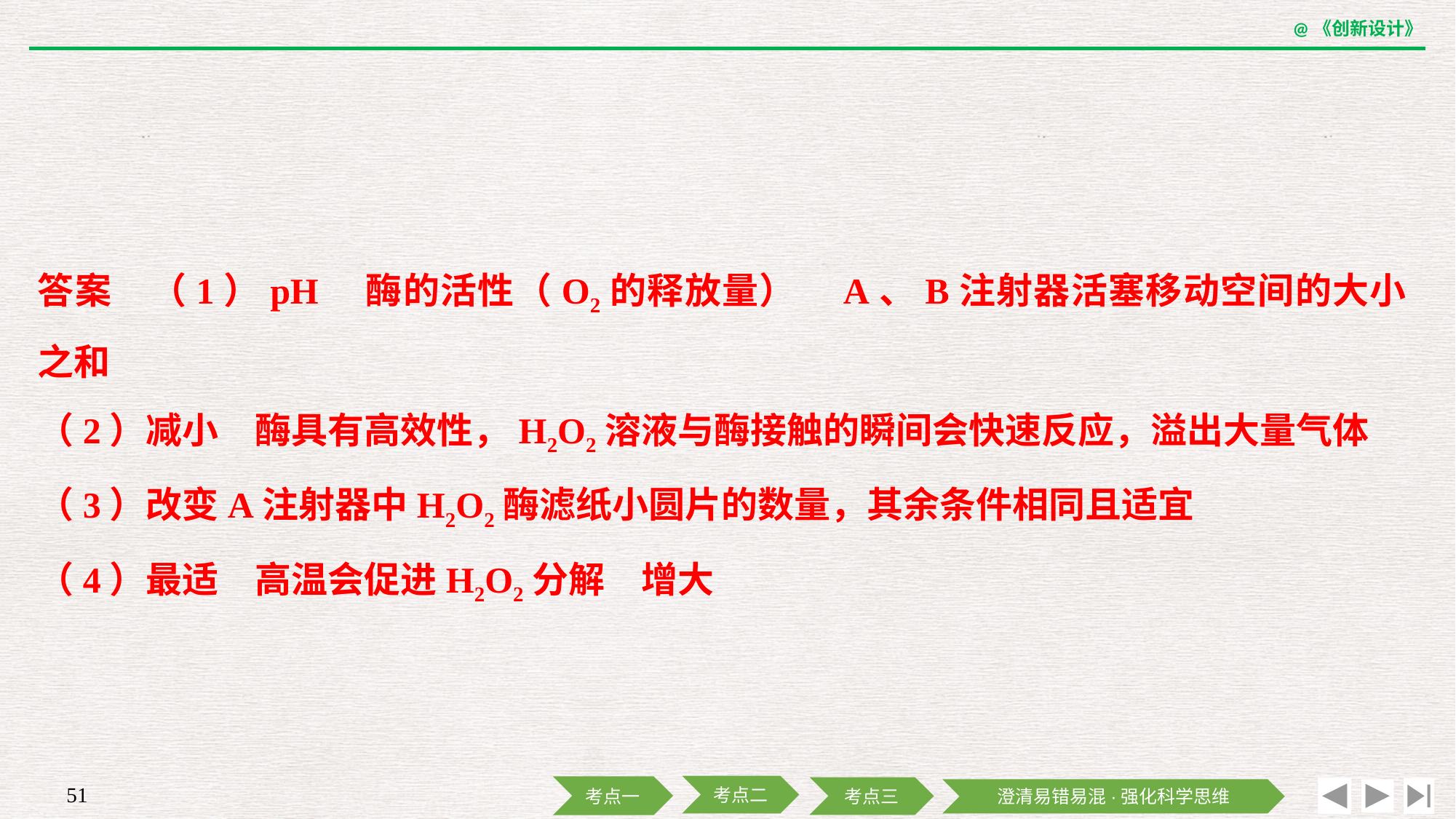

答案　（1）pH　酶的活性（O2的释放量）　A、B注射器活塞移动空间的大小之和
（2）减小　酶具有高效性，H2O2溶液与酶接触的瞬间会快速反应，溢出大量气体
（3）改变A注射器中H2O2酶滤纸小圆片的数量，其余条件相同且适宜
（4）最适　高温会促进H2O2分解　增大